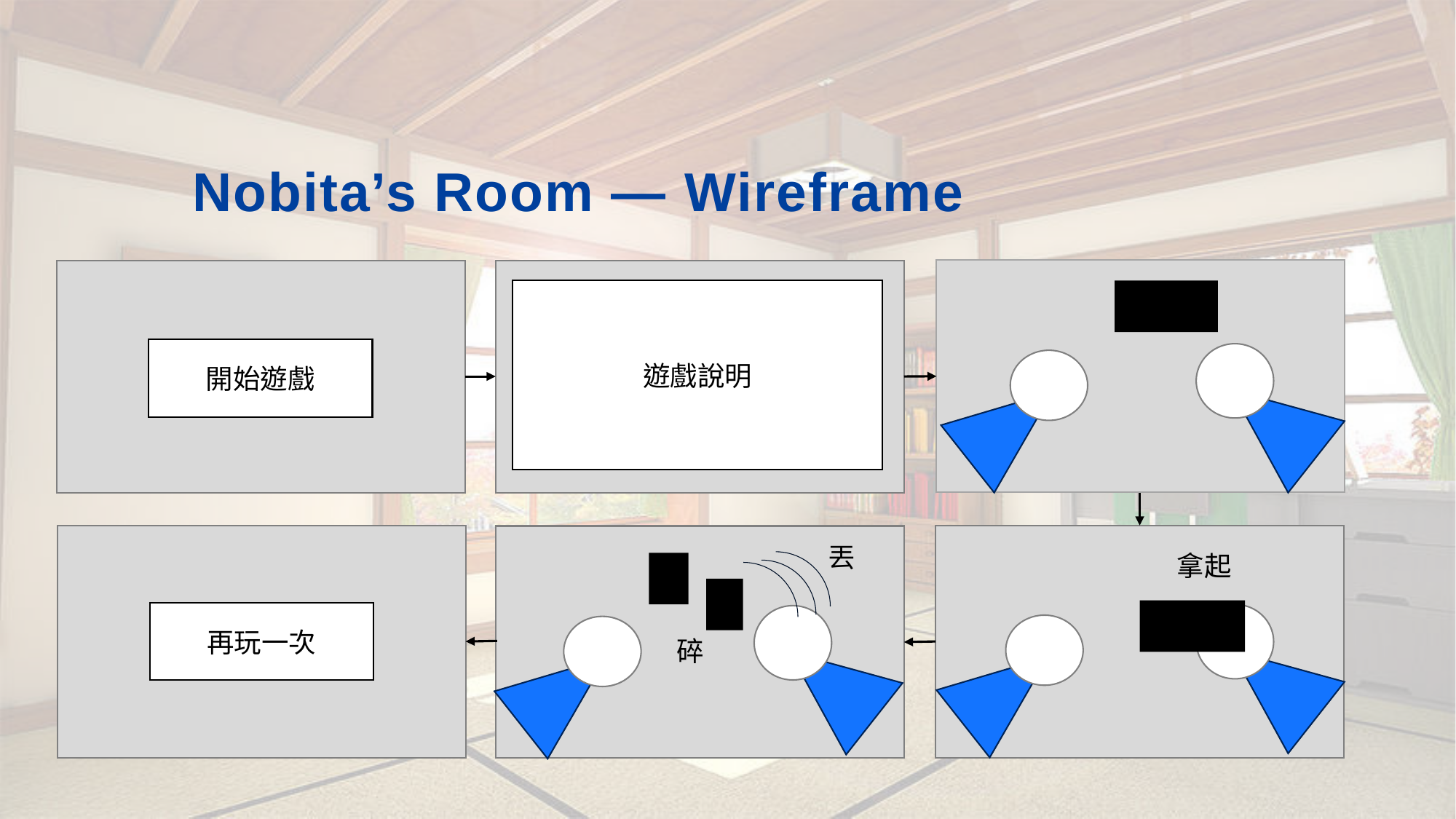

# Nobita’s Room — Wireframe

遊戲說明

開始遊戲

丟
拿起

再玩一次

碎